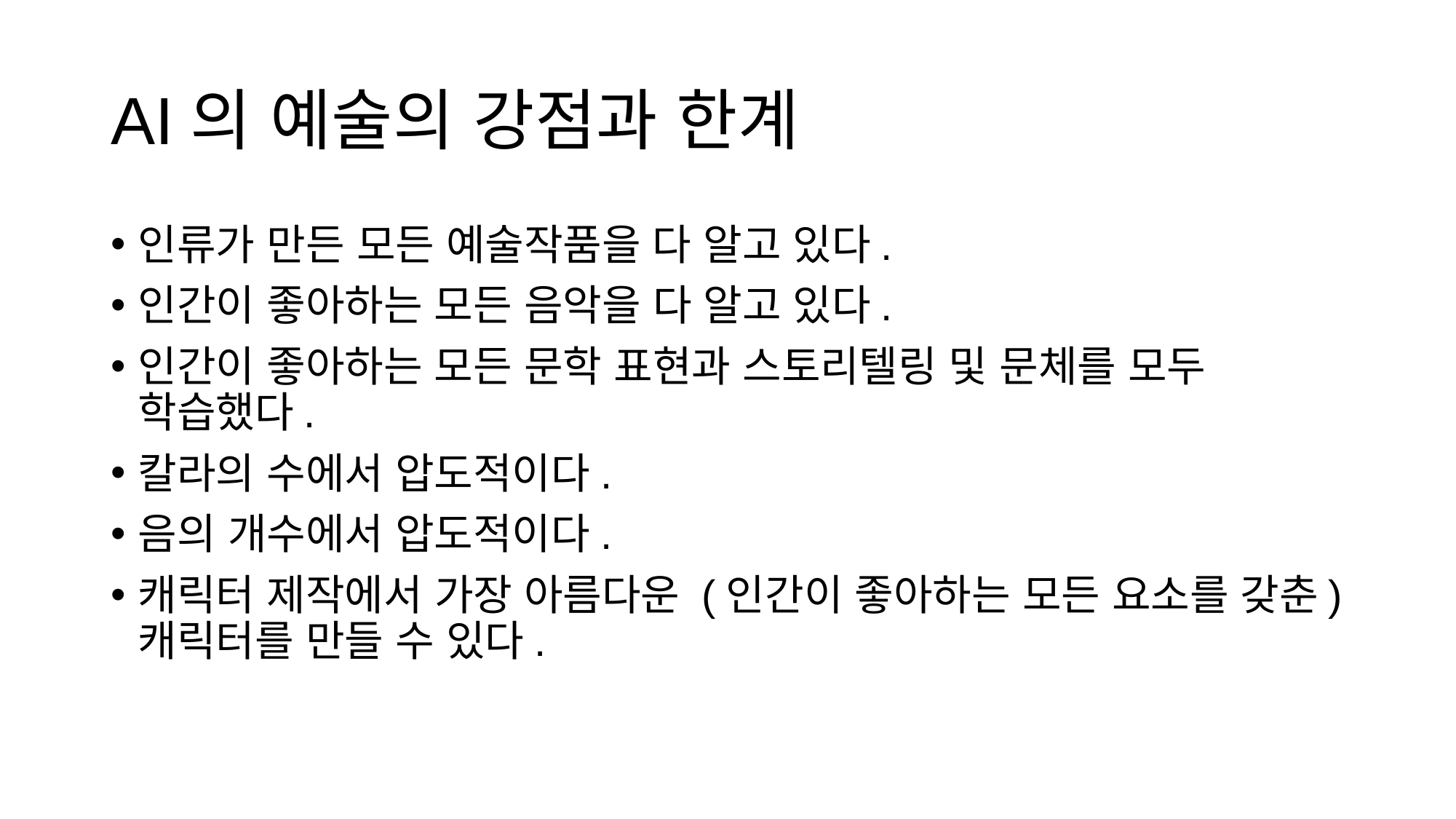

# AI의 예술의 강점과 한계
인류가 만든 모든 예술작품을 다 알고 있다.
인간이 좋아하는 모든 음악을 다 알고 있다.
인간이 좋아하는 모든 문학 표현과 스토리텔링 및 문체를 모두 학습했다.
칼라의 수에서 압도적이다.
음의 개수에서 압도적이다.
캐릭터 제작에서 가장 아름다운 (인간이 좋아하는 모든 요소를 갖춘) 캐릭터를 만들 수 있다.